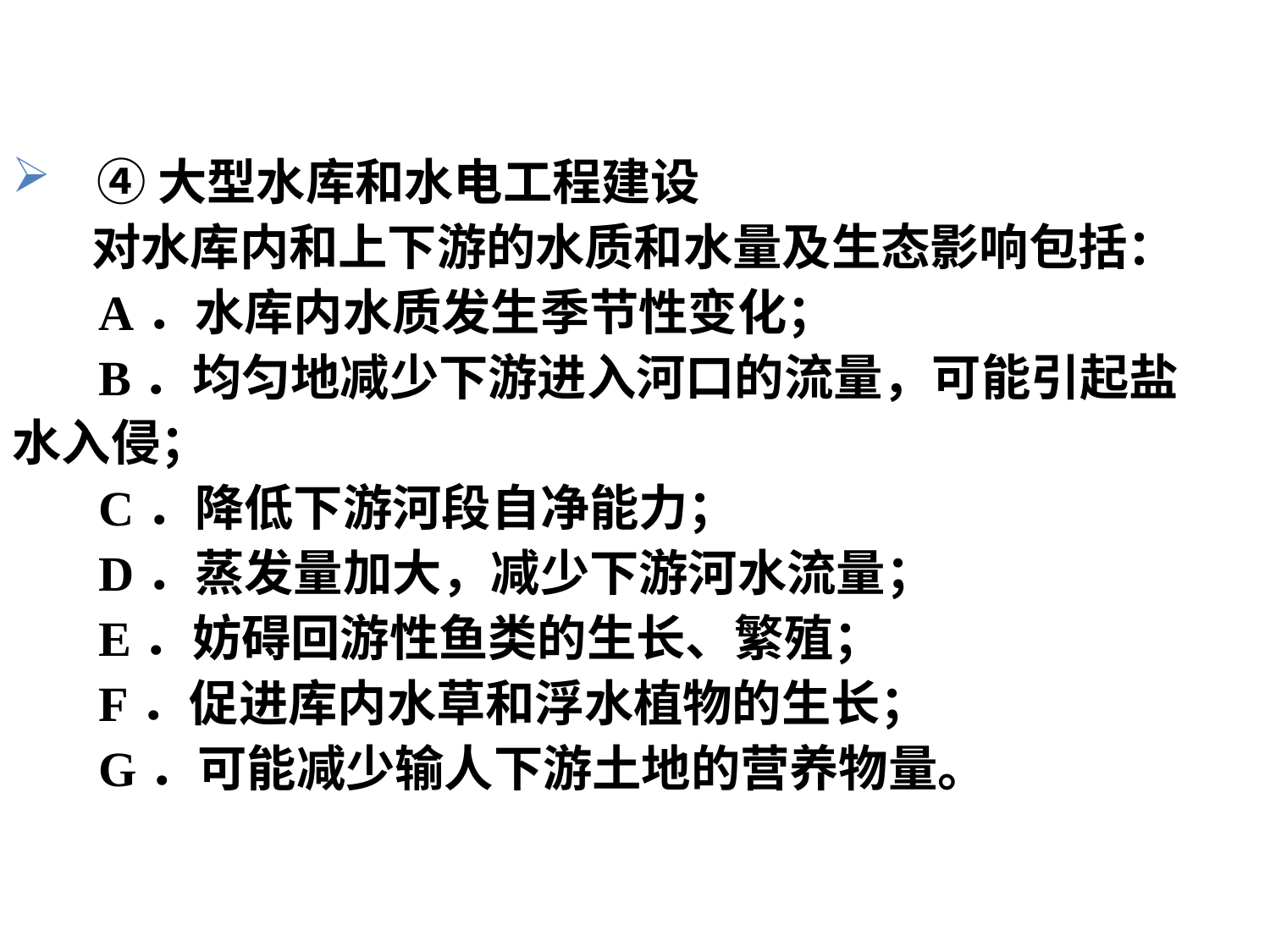

④大型水库和水电工程建设
      对水库内和上下游的水质和水量及生态影响包括：
       A．水库内水质发生季节性变化；
       B．均匀地减少下游进入河口的流量，可能引起盐
水入侵；
       C．降低下游河段自净能力；
       D．蒸发量加大，减少下游河水流量；
       E．妨碍回游性鱼类的生长、繁殖；
       F．促进库内水草和浮水植物的生长；
       G．可能减少输人下游土地的营养物量。